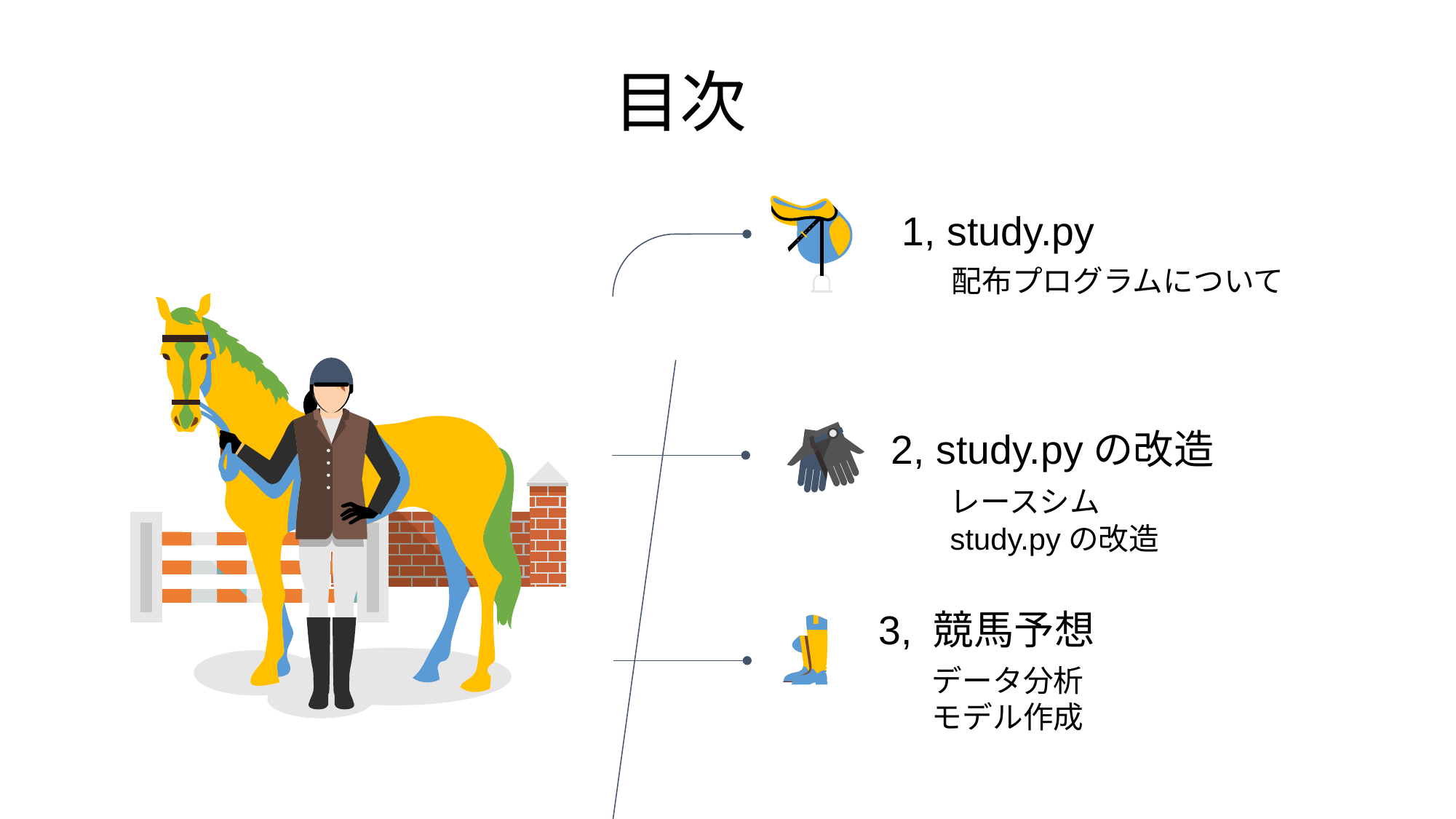

# 目次

1, study.py
配布プログラムについて

2, study.pyの改造
レースシム
study.pyの改造

3, 競馬予想
データ分析
モデル作成